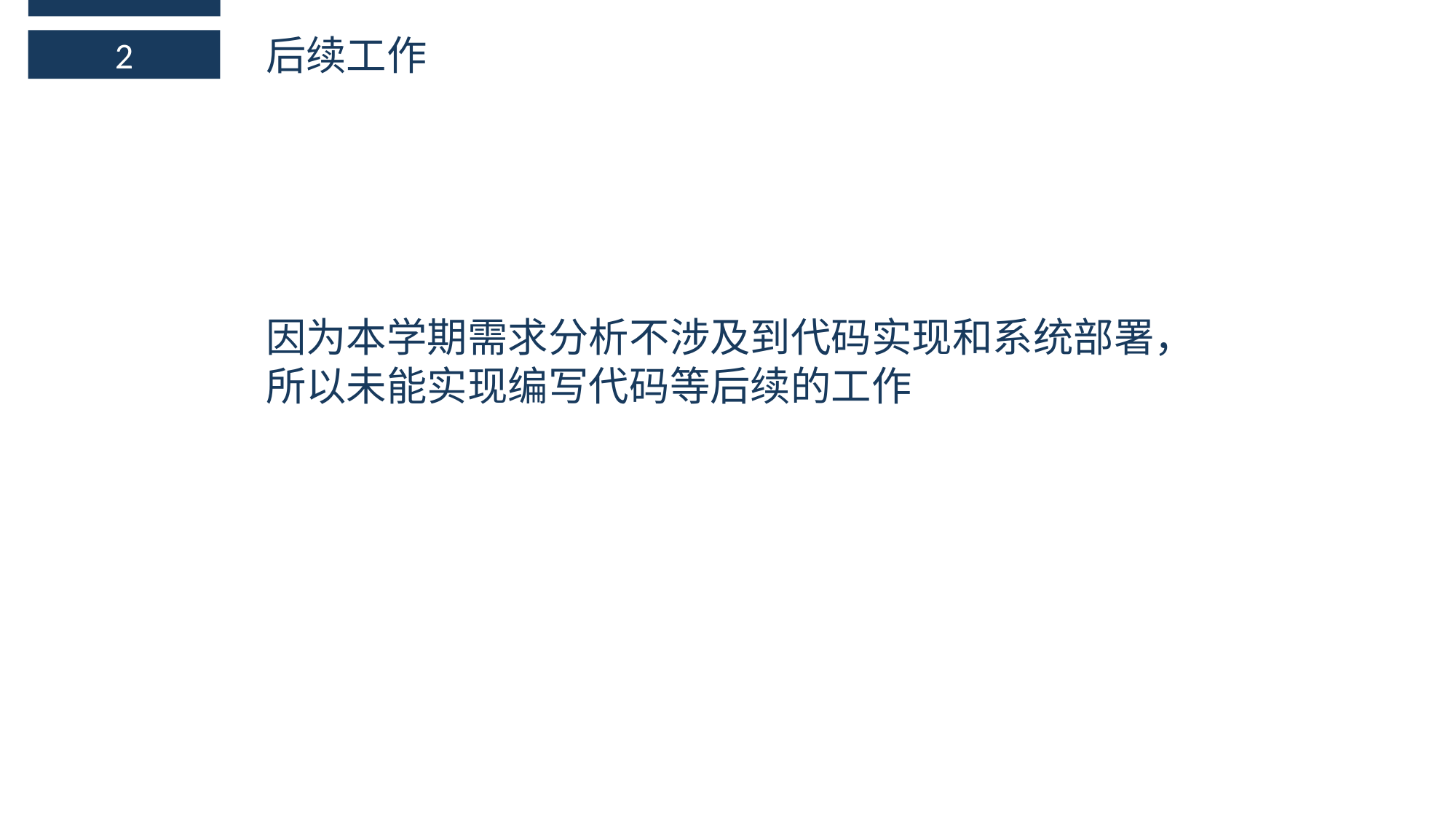

后续工作
2
因为本学期需求分析不涉及到代码实现和系统部署，所以未能实现编写代码等后续的工作